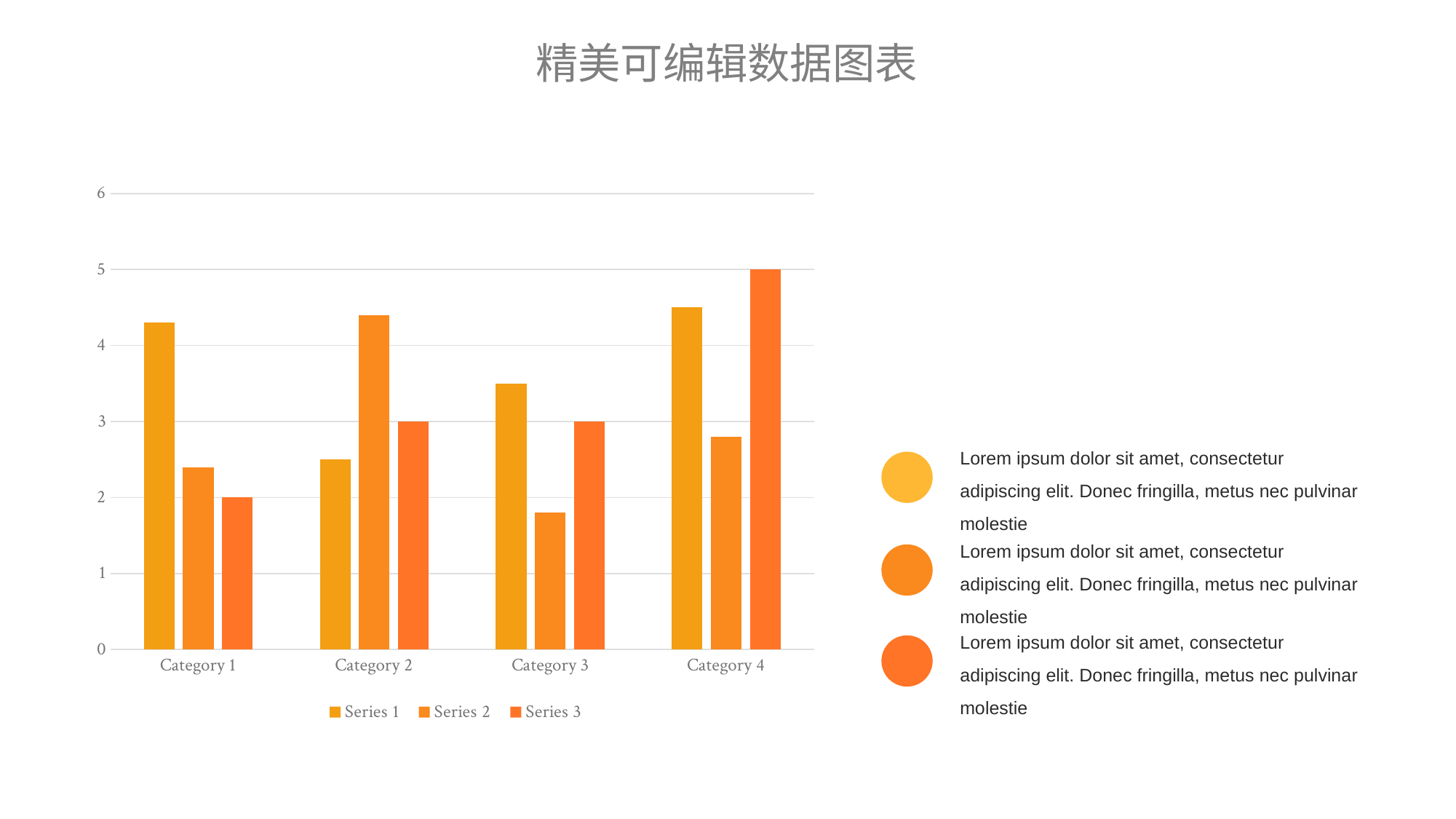

# 精美可编辑数据图表

### Chart

| Category | Series 1 | Series 2 | Series 3 |
|---|---|---|---|
| Category 1 | 4.3 | 2.4 | 2.0 |
| Category 2 | 2.5 | 4.4 | 3.0 |
| Category 3 | 3.5 | 1.8 | 3.0 |
| Category 4 | 4.5 | 2.8 | 5.0 |
Lorem ipsum dolor sit amet, consectetur adipiscing elit. Donec fringilla, metus nec pulvinar molestie

Lorem ipsum dolor sit amet, consectetur adipiscing elit. Donec fringilla, metus nec pulvinar molestie

Lorem ipsum dolor sit amet, consectetur adipiscing elit. Donec fringilla, metus nec pulvinar molestie